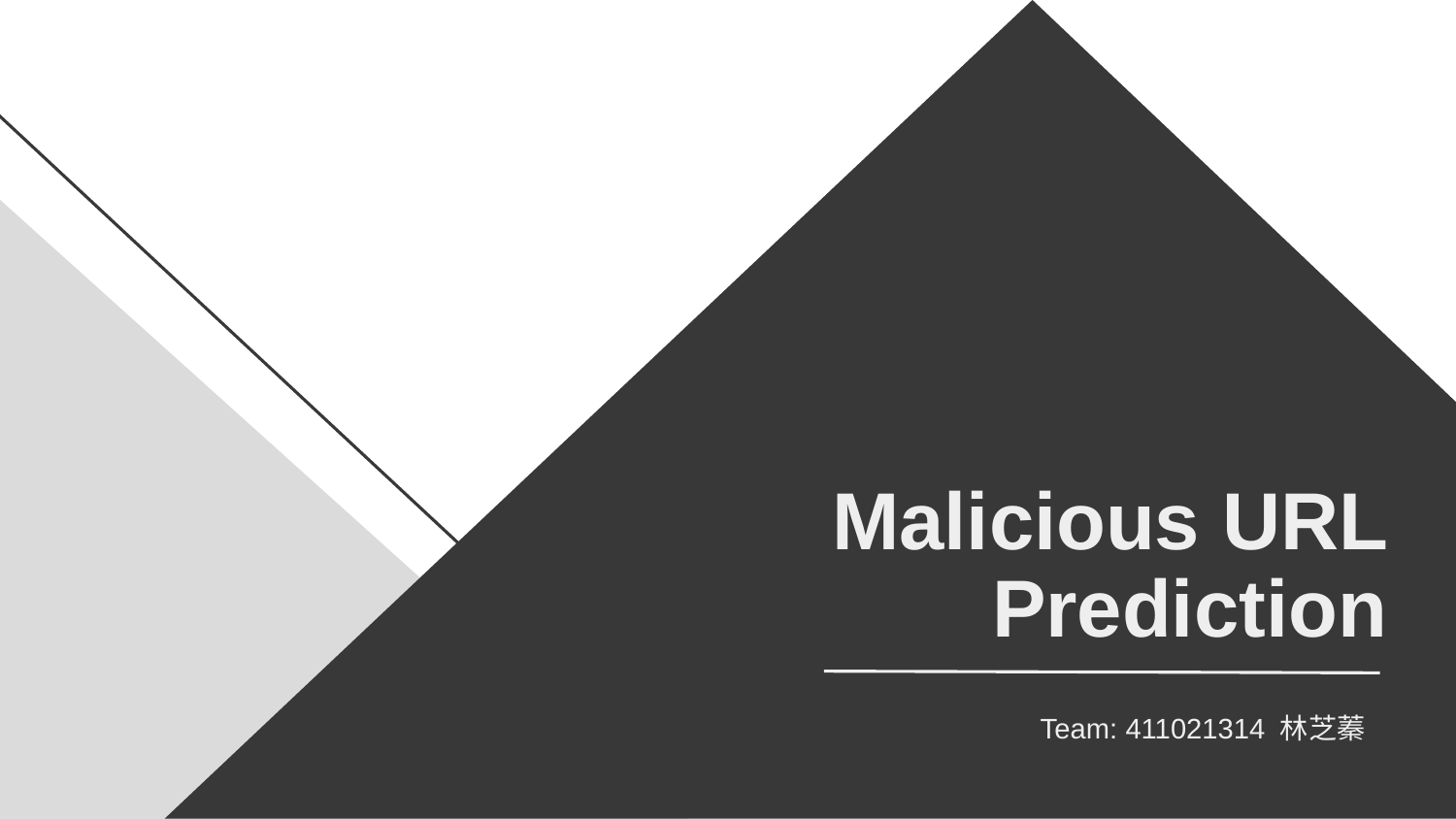

# Malicious URL Prediction
Team: 411021314 林芝蓁